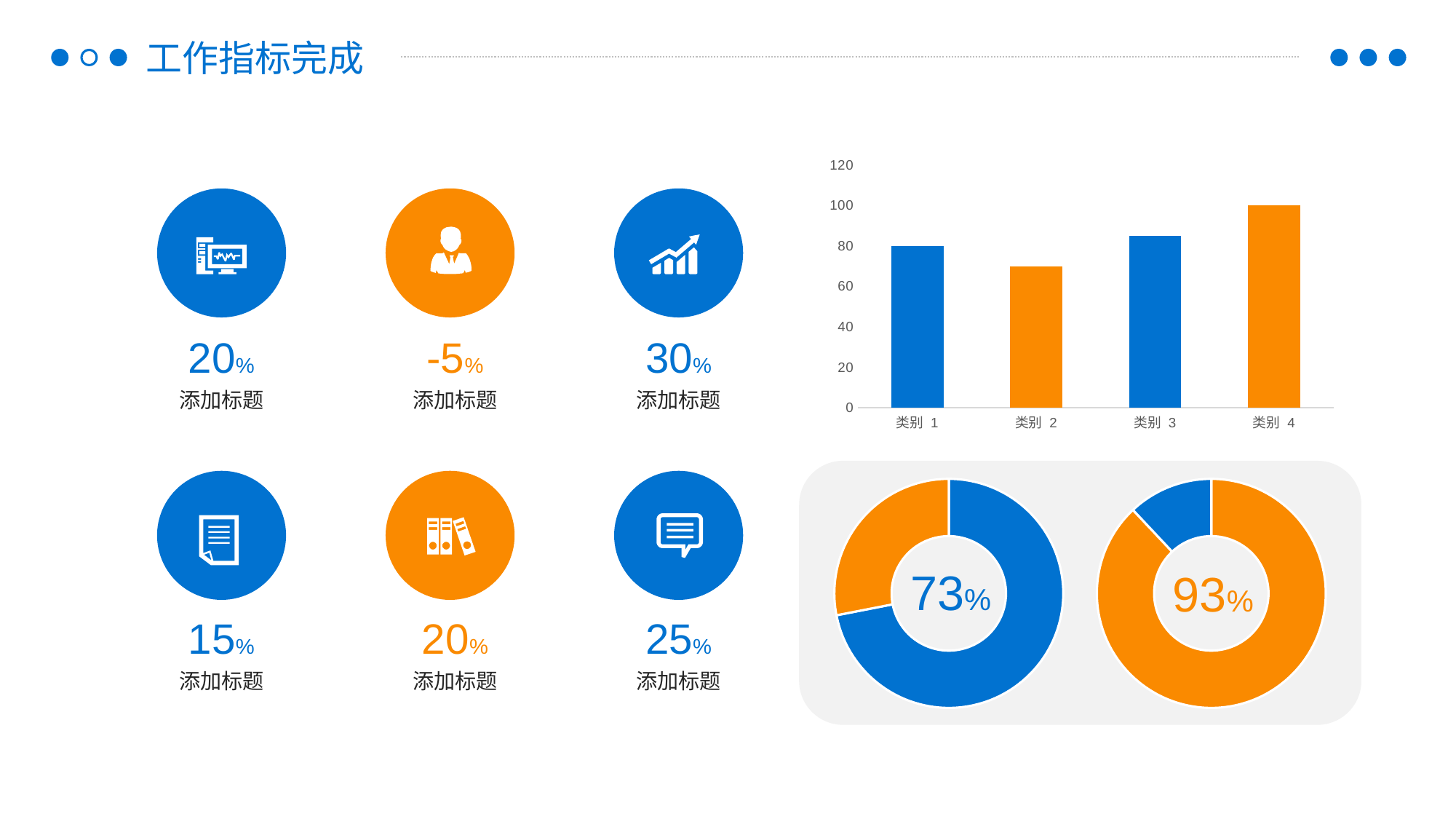

工作指标完成

### Chart

| Category | 系列 1 |
|---|---|
| 类别 1 | 80.0 |
| 类别 2 | 70.0 |
| 类别 3 | 85.0 |
| 类别 4 | 100.0 |

20%
-5%
30%
添加标题
添加标题
添加标题

### Chart

| Category | 销售额 |
|---|---|
| 第一季度 | 8.2 |
| 第二季度 | 3.2 |

### Chart

| Category | 销售额 |
|---|---|
| 第一季度 | 8.8 |
| 第二季度 | 1.2 |

73%
93%
15%
20%
25%
添加标题
添加标题
添加标题